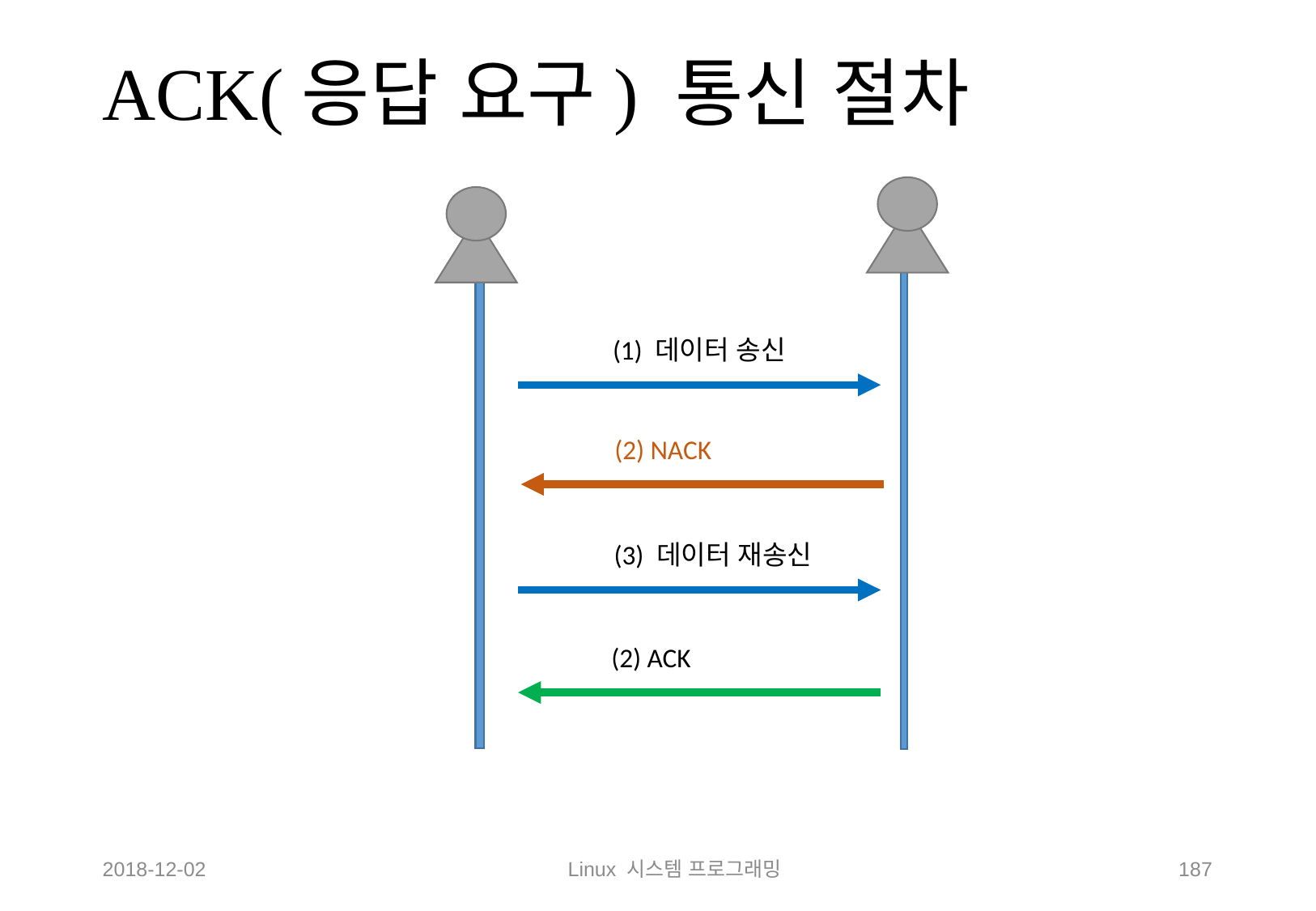

# ACK(응답 요구) 통신 절차

(1) 데이터 송신
(2) NACK
(3) 데이터 재송신
(2) ACK
2018-12-02
Linux 시스템 프로그래밍
187